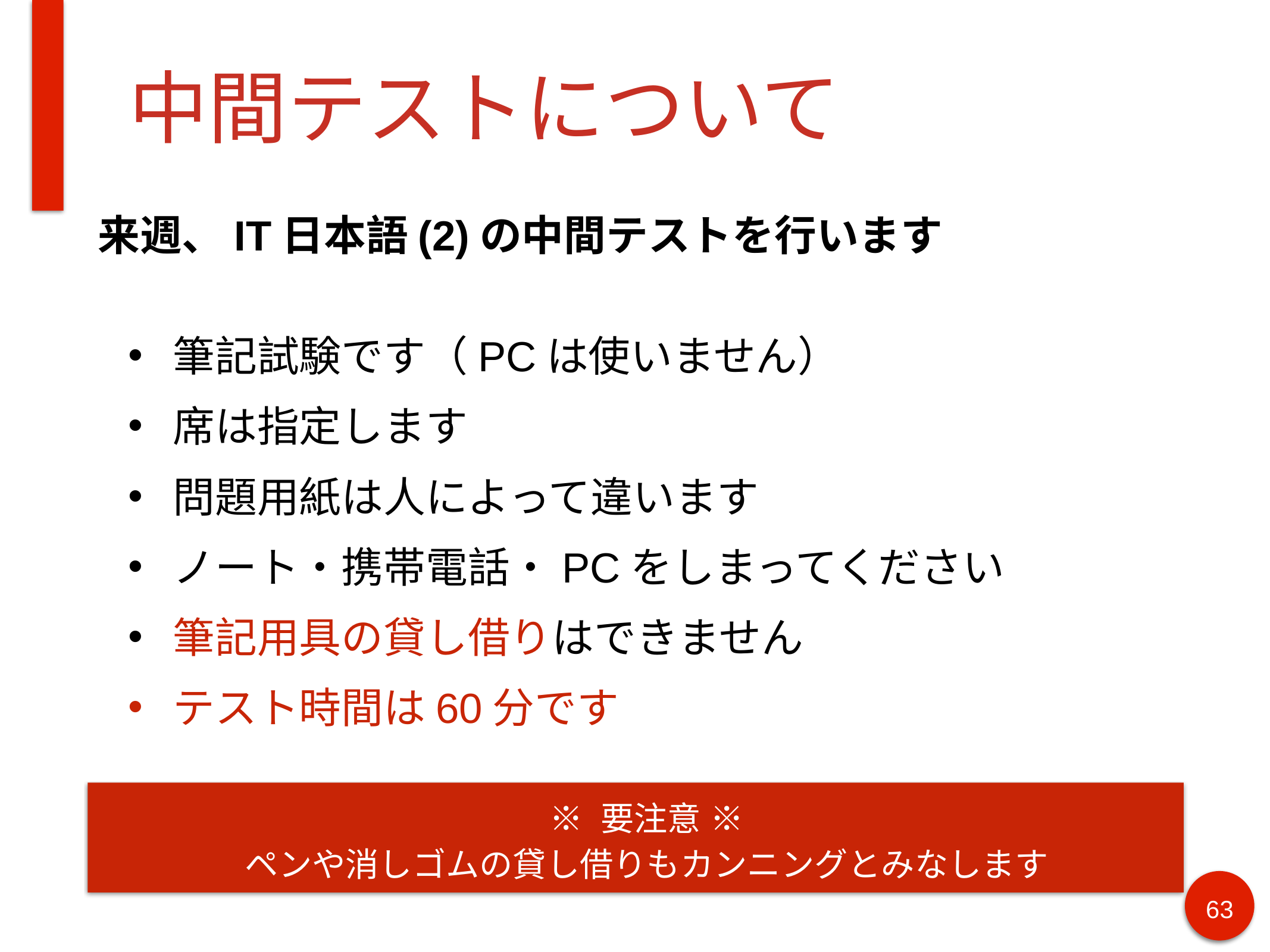

# 中間テストについて
来週、IT日本語(2)の中間テストを行います

筆記試験です（PCは使いません）
席は指定します
問題用紙は人によって違います
ノート・携帯電話・PCをしまってください
筆記用具の貸し借りはできません
テスト時間は60分です
 ※ 要注意 ※
ペンや消しゴムの貸し借りもカンニングとみなします
63